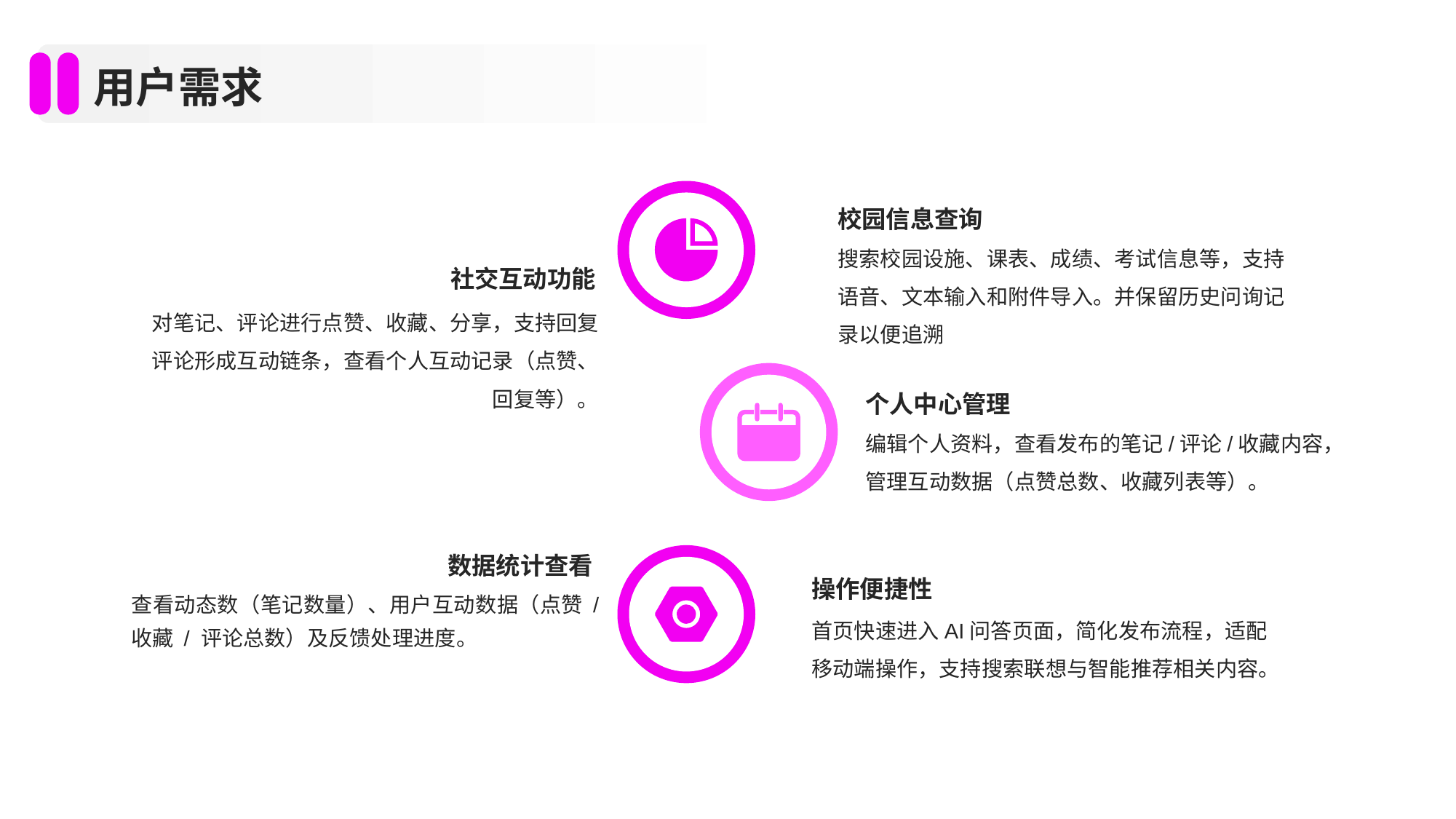

用户需求

校园信息查询
搜索校园设施、课表、成绩、考试信息等，支持语音、文本输入和附件导入。并保留历史问询记录以便追溯

社交互动功能
对笔记、评论进行点赞、收藏、分享，支持回复评论形成互动链条，查看个人互动记录（点赞、回复等）。

个人中心管理
编辑个人资料，查看发布的笔记/评论/收藏内容，管理互动数据（点赞总数、收藏列表等）。

数据统计查看
查看动态数（笔记数量）、用户互动数据（点赞 / 收藏 / 评论总数）及反馈处理进度。

操作便捷性
首页快速进入AI问答页面，简化发布流程，适配移动端操作，支持搜索联想与智能推荐相关内容。